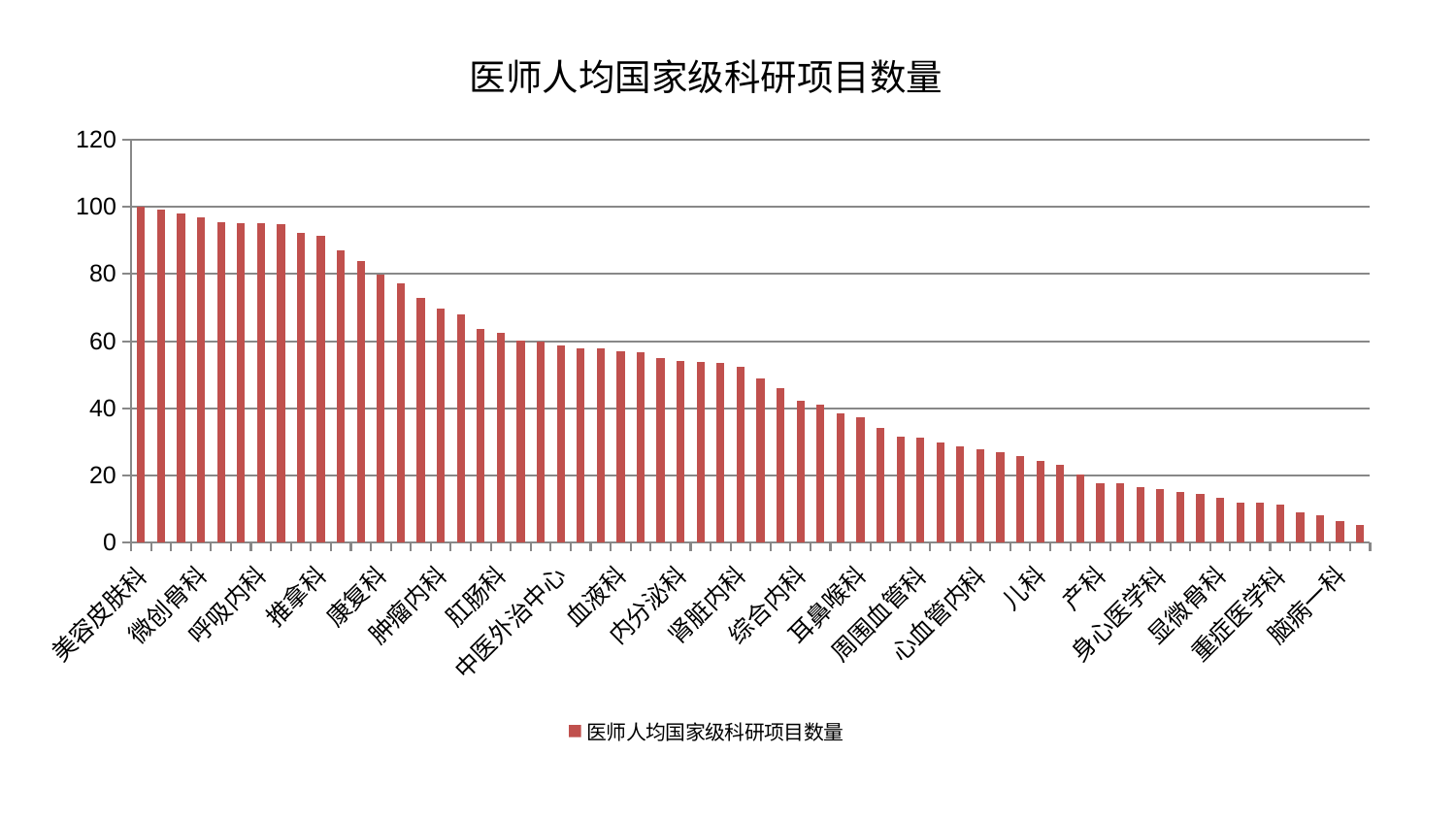

### Chart: 医师人均国家级科研项目数量

| Category | 医师人均国家级科研项目数量 |
|---|---|
| 美容皮肤科 | 100.0 |
| 妇二科 | 99.03581542896116 |
| 西区重症医学科 | 98.05064579563296 |
| 微创骨科 | 96.96466899555516 |
| 小儿推拿科 | 95.47445740374735 |
| 脑病三科 | 95.11725603182927 |
| 呼吸内科 | 95.0534359287738 |
| 口腔科 | 94.73067026037968 |
| 心病二科 | 92.19687547718812 |
| 推拿科 | 91.3565322018666 |
| 创伤骨科 | 86.99840551235967 |
| 泌尿外科 | 83.80094423579749 |
| 康复科 | 79.78161949612362 |
| 肝病科 | 77.33029941715394 |
| 脊柱骨科 | 73.00290688751241 |
| 肿瘤内科 | 69.61276296884753 |
| 治未病中心 | 67.92982236224718 |
| 乳腺甲状腺外科 | 63.49988811734367 |
| 肛肠科 | 62.53708281625265 |
| 消化内科 | 60.19531238889307 |
| 心病三科 | 59.9581075295817 |
| 中医外治中心 | 58.695897800927774 |
| 关节骨科 | 57.9741090162481 |
| 胸外科 | 57.92800685361958 |
| 血液科 | 56.85824566096488 |
| 脾胃病科 | 56.57976618863356 |
| 心病四科 | 55.04120356120927 |
| 内分泌科 | 54.09580180377338 |
| 神经外科 | 53.686696000957674 |
| 神经内科 | 53.529414280727806 |
| 肾脏内科 | 52.32705667203838 |
| 男科 | 48.848420093914136 |
| 脾胃科消化科合并 | 46.08155369086511 |
| 综合内科 | 42.31130656359742 |
| 医院 | 40.96618340541417 |
| 肝胆外科 | 38.49316307003808 |
| 耳鼻喉科 | 37.24826461195466 |
| 心病一科 | 34.04037553014539 |
| 妇科妇二科合并 | 31.651978986332228 |
| 周围血管科 | 31.37496682477136 |
| 肾病科 | 29.729554066758947 |
| 风湿病科 | 28.548553471801462 |
| 心血管内科 | 27.89754738692849 |
| 中医经典科 | 26.939539886803132 |
| 小儿骨科 | 25.867060872631107 |
| 儿科 | 24.383211954202427 |
| 妇科 | 23.289517701719877 |
| 针灸科 | 20.381004702932085 |
| 产科 | 17.776290534477656 |
| 老年医学科 | 17.76842257383372 |
| 皮肤科 | 16.626184824256452 |
| 身心医学科 | 15.913327411257162 |
| 东区肾病科 | 15.039311667637994 |
| 脑病二科 | 14.596564312623542 |
| 显微骨科 | 13.28407669279879 |
| 眼科 | 12.059823019101435 |
| 东区重症医学科 | 11.851057212931178 |
| 重症医学科 | 11.295998042310263 |
| 骨科 | 9.071561334917496 |
| 普通外科 | 8.148720798124815 |
| 脑病一科 | 6.533249072574089 |
| 运动损伤骨科 | 5.154595110478803 |
200